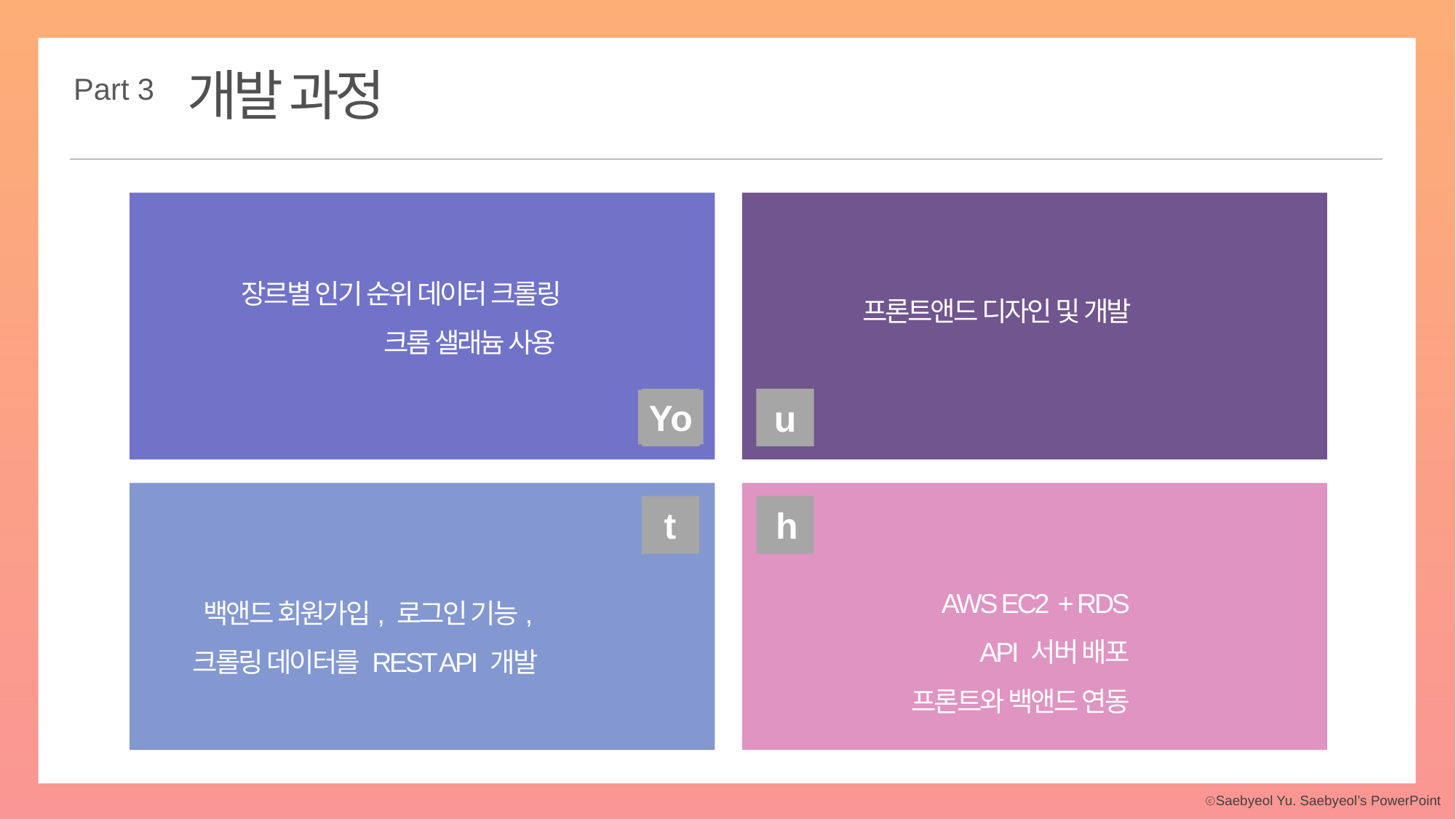

개발 과정
Part 3

장르별 인기 순위 데이터 크롤링
크롬 샐래늄 사용
프론트앤드 디자인 및 개발

u
Yo

h
t
AWS EC2  + RDS
API 서버 배포
프론트와 백앤드 연동
백앤드 회원가입, 로그인 기능,
크롤링 데이터를 REST API 개발